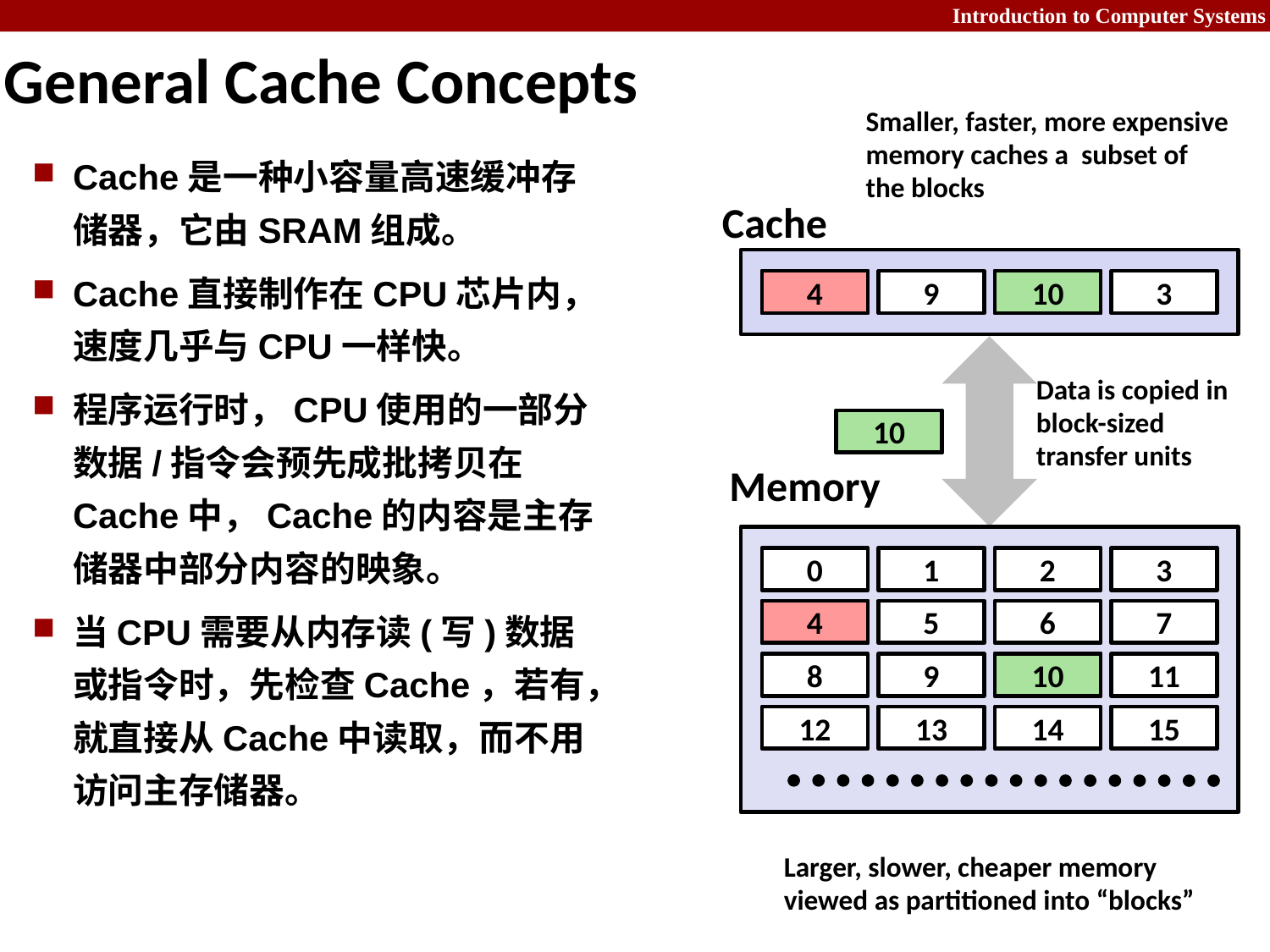

# General Cache Concepts
Smaller, faster, more expensive
memory caches a  subset of
the blocks
Cache是一种小容量高速缓冲存储器，它由SRAM组成。
Cache直接制作在CPU芯片内，速度几乎与CPU一样快。
程序运行时，CPU使用的一部分数据/指令会预先成批拷贝在Cache中，Cache的内容是主存储器中部分内容的映象。
当CPU需要从内存读(写)数据或指令时，先检查Cache，若有，就直接从Cache中读取，而不用访问主存储器。
Cache

8
4
9
14
10
3

Data is copied in block-sized transfer units
4
10
Memory

0
1
2
3
4
4
5
6
7
8
9
10
10
11
12
13
14
15
Larger, slower, cheaper memory
viewed as partitioned into “blocks”